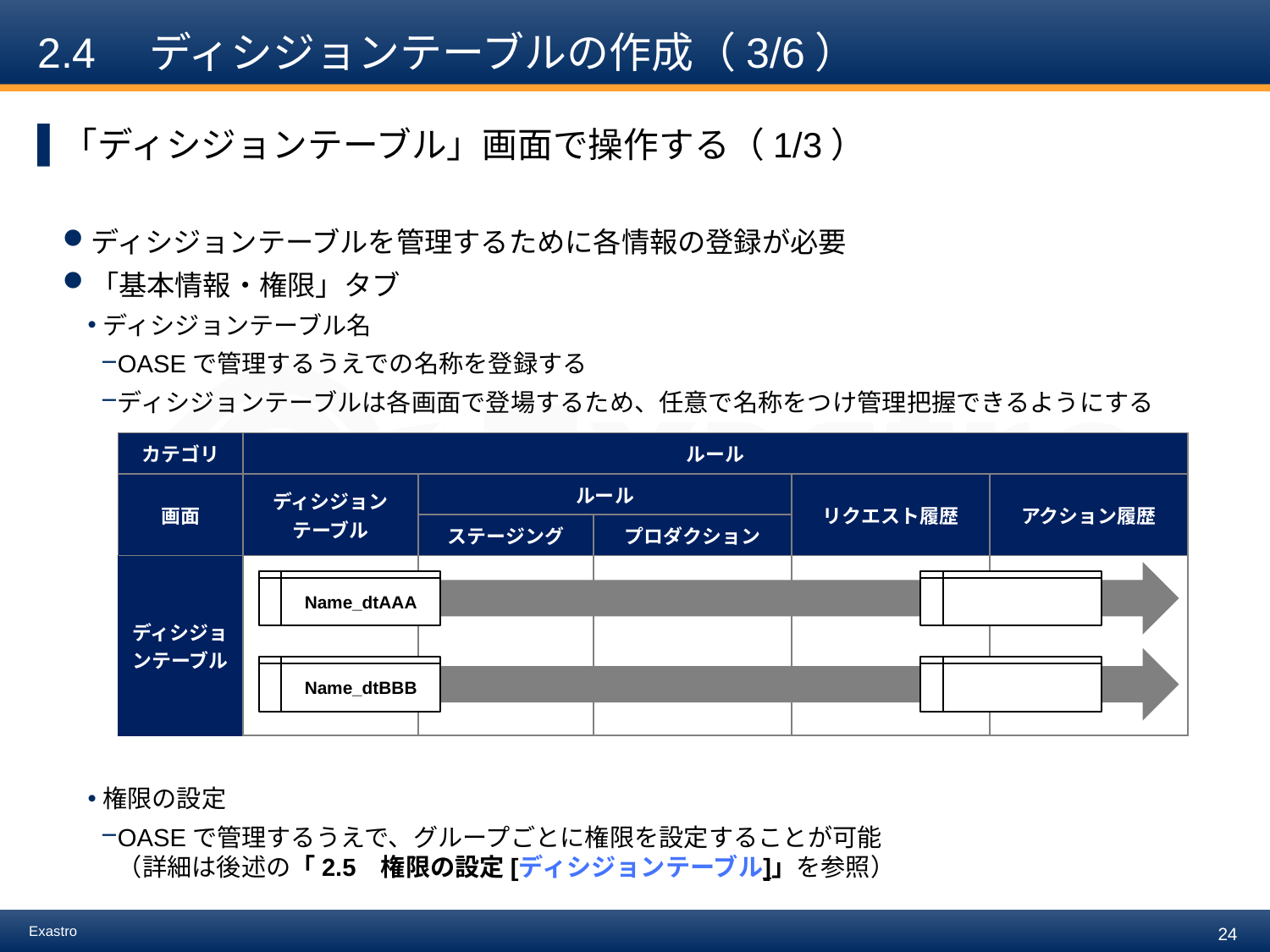

# 2.4　ディシジョンテーブルの作成（3/6）
「ディシジョンテーブル」画面で操作する（1/3）

ディシジョンテーブルを管理するために各情報の登録が必要
「基本情報・権限」タブ
ディシジョンテーブル名
OASEで管理するうえでの名称を登録する
ディシジョンテーブルは各画面で登場するため、任意で名称をつけ管理把握できるようにする

権限の設定
OASEで管理するうえで、グループごとに権限を設定することが可能
（詳細は後述の「2.5　権限の設定 [ディシジョンテーブル]」を参照）

| カテゴリ | ルール |  |  |  |  |
| --- | --- | --- | --- | --- | --- |
| 画面 | ディシジョン テーブル | ルール |  | リクエスト履歴 | アクション履歴 |
|  |  | ステージング | プロダクション |  |  |
| ディシジョンテーブル |  |  |  |  |  |

Name_dtAAA

Name_dtBBB